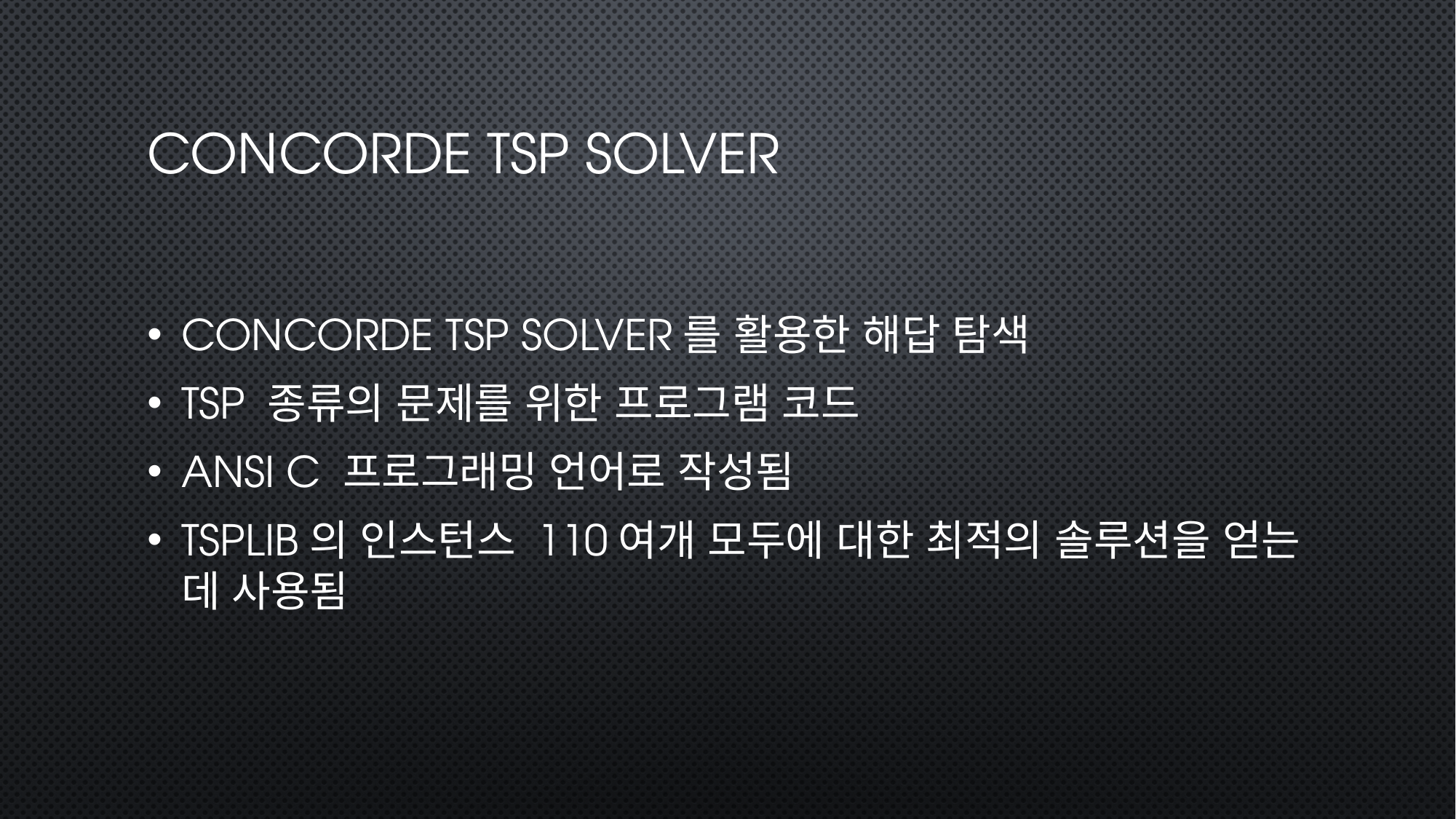

# Concorde TSP Solver
Concorde TSP Solver를 활용한 해답 탐색
TSP 종류의 문제를 위한 프로그램 코드
ANSI C 프로그래밍 언어로 작성됨
TSPLIB의 인스턴스 110여개 모두에 대한 최적의 솔루션을 얻는 데 사용됨